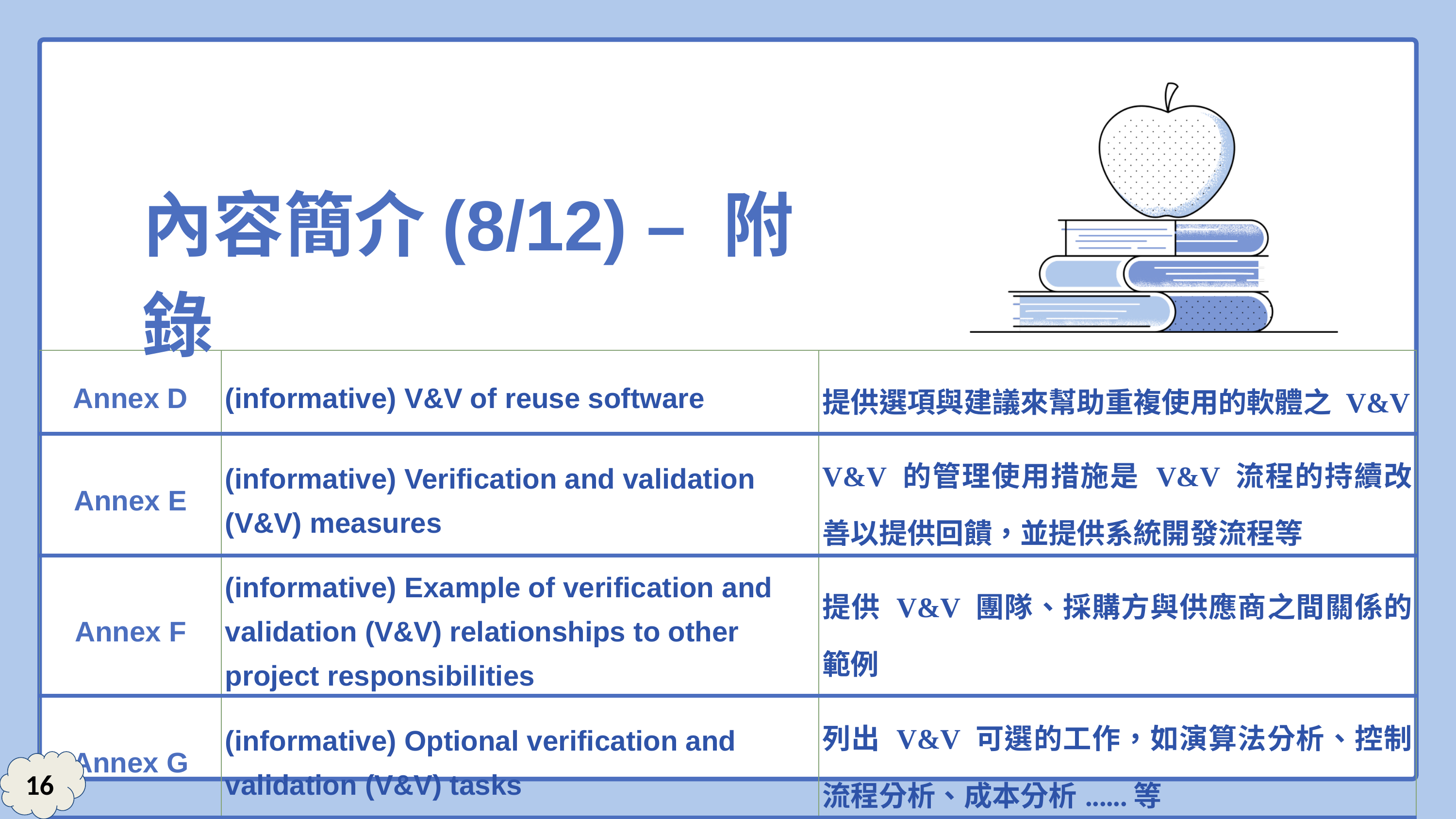

內容簡介(8/12) – 附錄
| Annex D | (informative) V&V of reuse software | 提供選項與建議來幫助重複使用的軟體之 V&V |
| --- | --- | --- |
| Annex E | (informative) Verification and validation (V&V) measures | V&V 的管理使用措施是 V&V 流程的持續改善以提供回饋，並提供系統開發流程等 |
| Annex F | (informative) Example of verification and validation (V&V) relationships to other project responsibilities | 提供 V&V 團隊、採購方與供應商之間關係的範例 |
| Annex G | (informative) Optional verification and validation (V&V) tasks | 列出 V&V 可選的工作，如演算法分析、控制流程分析、成本分析......等 |
16